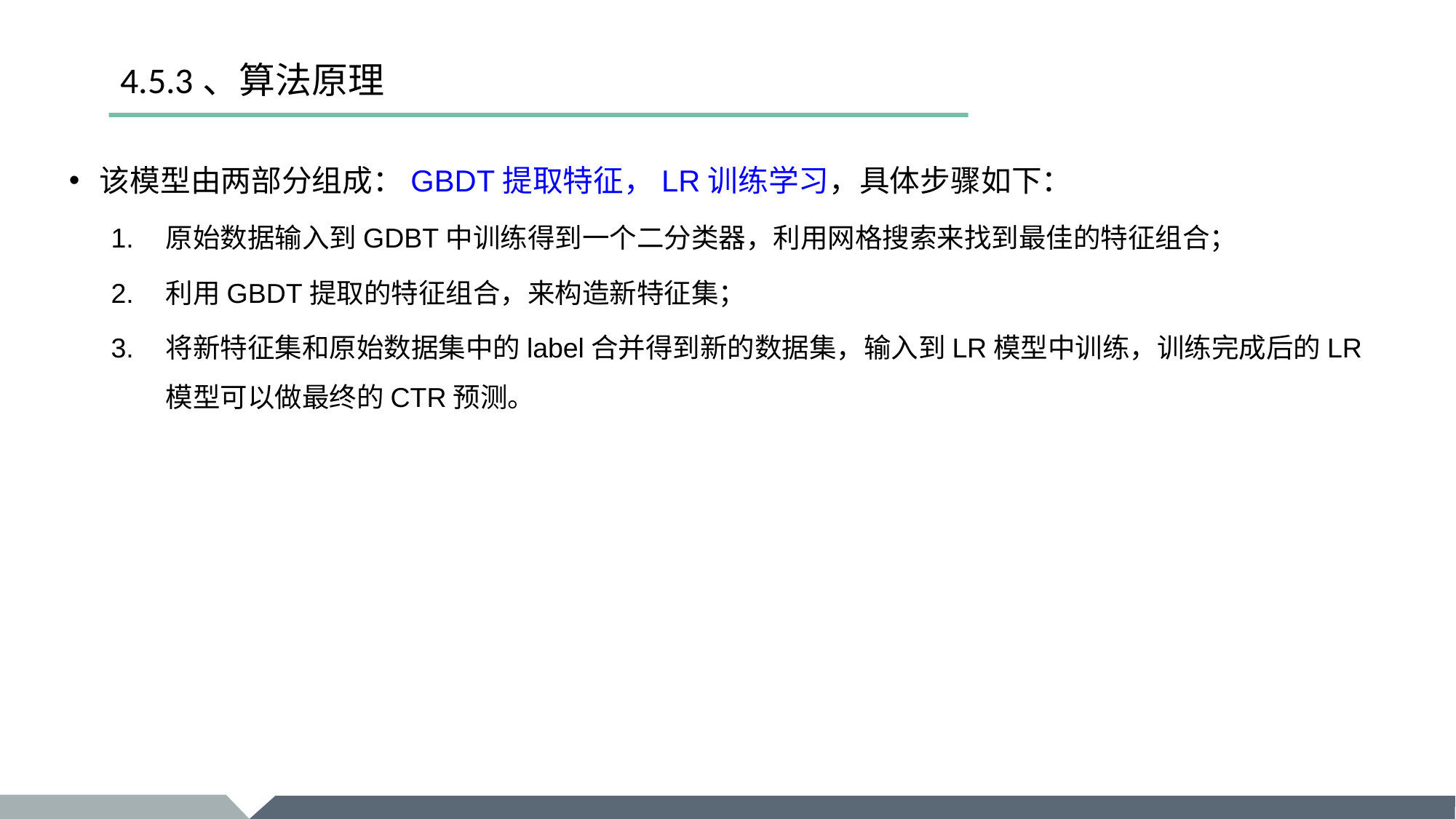

# 4.5.3、算法原理
该模型由两部分组成：GBDT提取特征，LR训练学习，具体步骤如下：
原始数据输入到GDBT中训练得到一个二分类器，利用网格搜索来找到最佳的特征组合；
利用GBDT提取的特征组合，来构造新特征集；
将新特征集和原始数据集中的label合并得到新的数据集，输入到LR模型中训练，训练完成后的LR模型可以做最终的CTR预测。